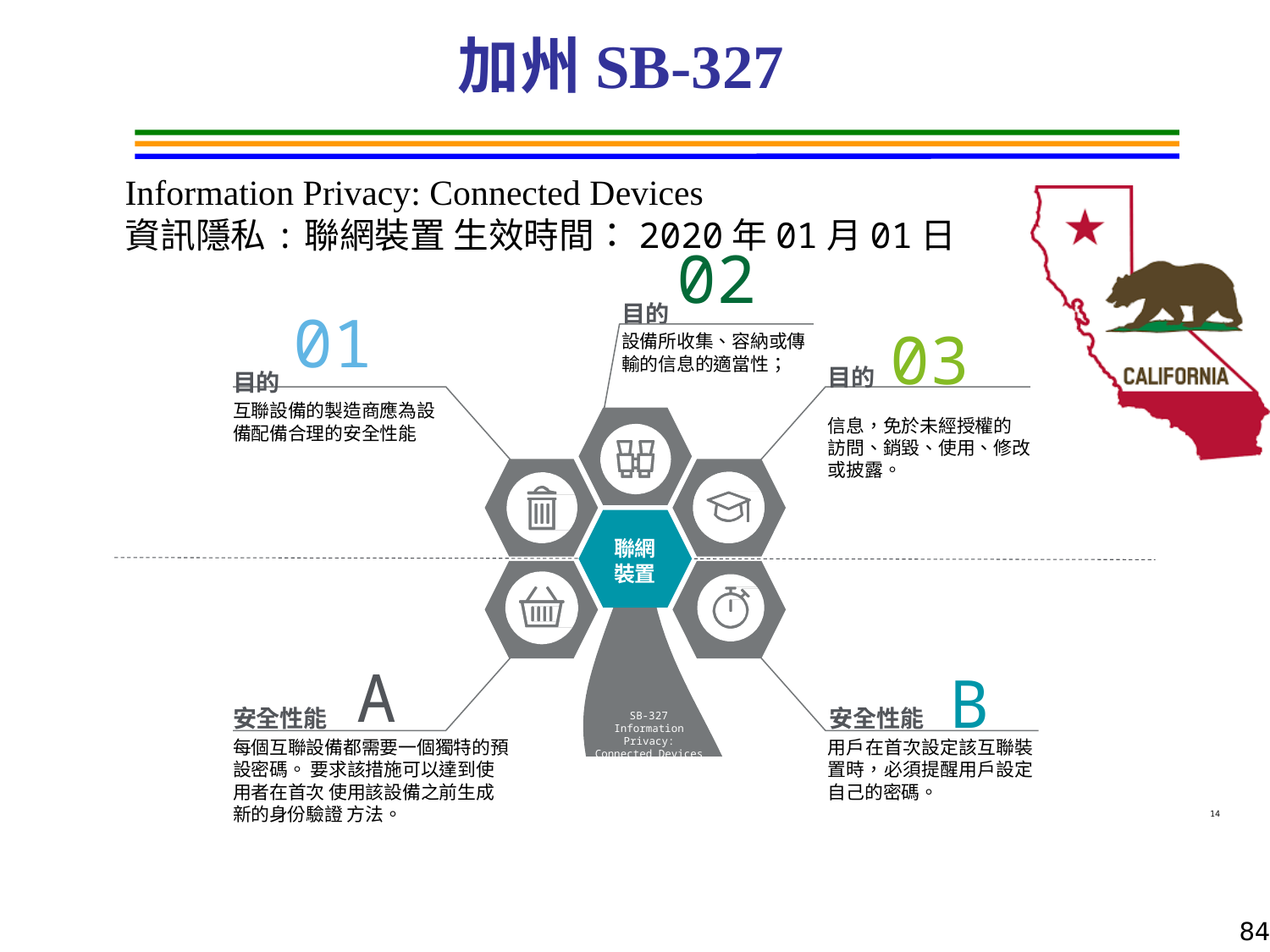

# 加州SB-327
Information Privacy: Connected Devices
資訊隱私:聯網裝置 生效時間：2020年01月01日

02
目的
01
目的
互聯設備的製造商應為設 備配備合理的安全性能
03

設備所收集、容納或傳 輸的信息的適當性；
目的

信息，免於未經授權的 訪問、銷毀、使用、修改 或披露。

聯網

裝置

A
B
安全性能
安全性能
SB-327
Information Privacy: Connected Devices
每個互聯設備都需要一個獨特的預 設密碼。 要求該措施可以達到使用者在首次 使用該設備之前生成新的身份驗證 方法。
用戶在首次設定該互聯裝 置時，必須提醒用戶設定 自己的密碼。
14
84